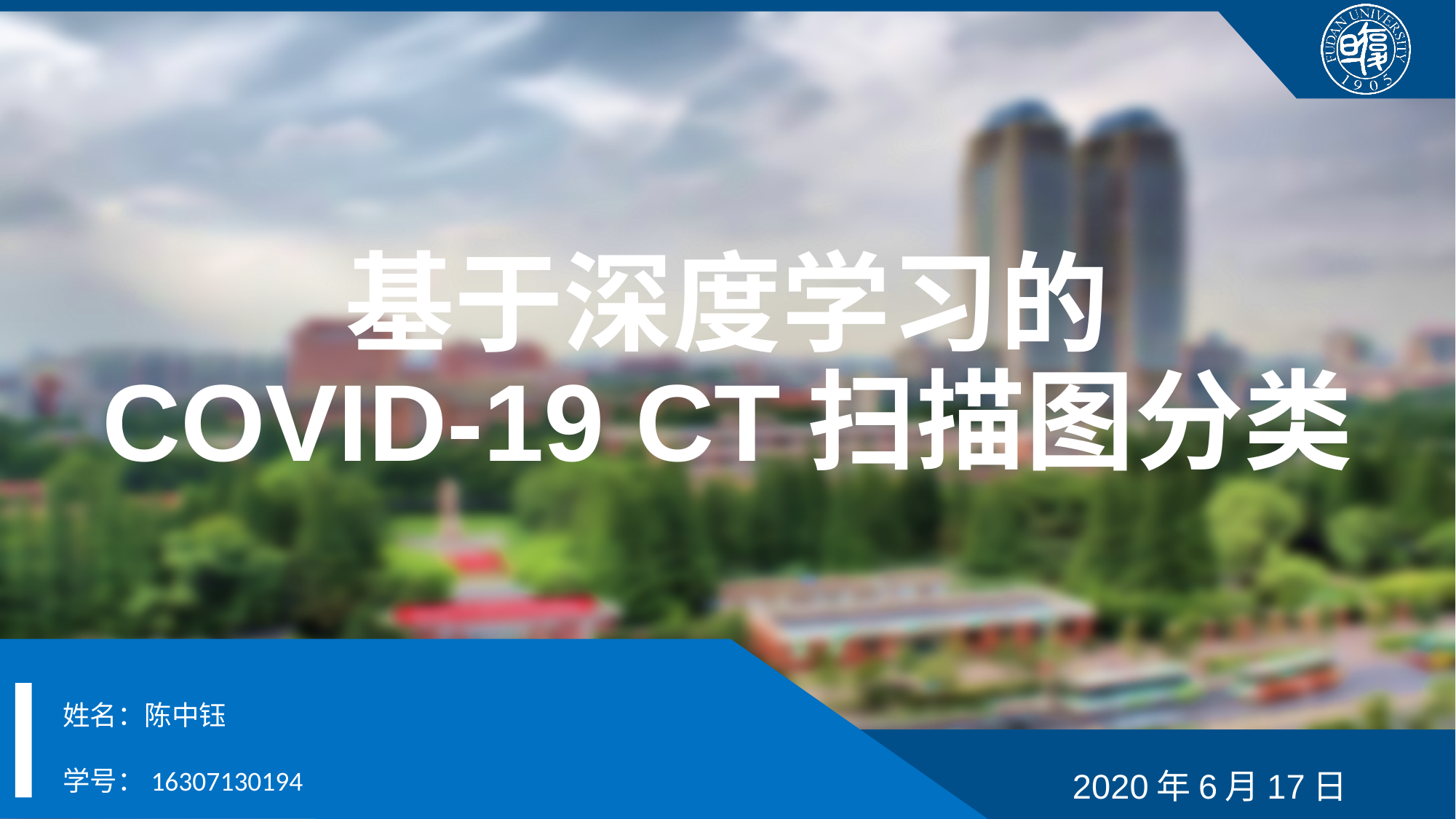

# 基于深度学习的 COVID-19 CT扫描图分类
姓名：陈中钰
学号：16307130194
2020年6月17日